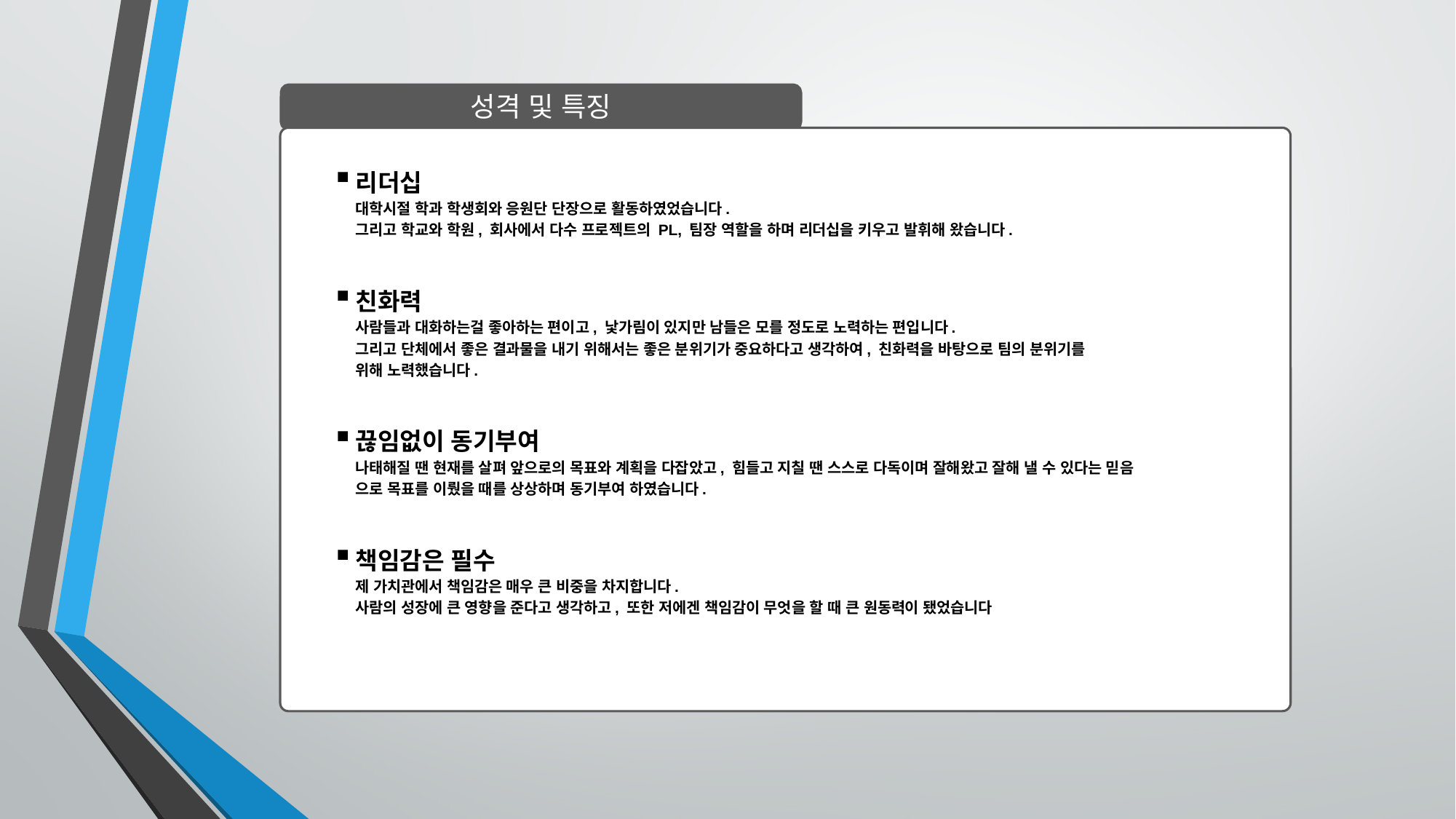

성격 및 특징

리더십
    대학시절 학과 학생회와 응원단 단장으로 활동하였었습니다.
    그리고 학교와 학원, 회사에서 다수 프로젝트의 PL, 팀장 역할을 하며 리더십을 키우고 발휘해 왔습니다.

친화력
    사람들과 대화하는걸 좋아하는 편이고, 낯가림이 있지만 남들은 모를 정도로 노력하는 편입니다.
    그리고 단체에서 좋은 결과물을 내기 위해서는 좋은 분위기가 중요하다고 생각하여, 친화력을 바탕으로 팀의 분위기를
    위해 노력했습니다.

끊임없이 동기부여
    나태해질 땐 현재를 살펴 앞으로의 목표와 계획을 다잡았고, 힘들고 지칠 땐 스스로 다독이며 잘해왔고 잘해 낼 수 있다는 믿음
    으로 목표를 이뤘을 때를 상상하며 동기부여 하였습니다.

책임감은 필수
    제 가치관에서 책임감은 매우 큰 비중을 차지합니다.
    사람의 성장에 큰 영향을 준다고 생각하고, 또한 저에겐 책임감이 무엇을 할 때 큰 원동력이 됐었습니다